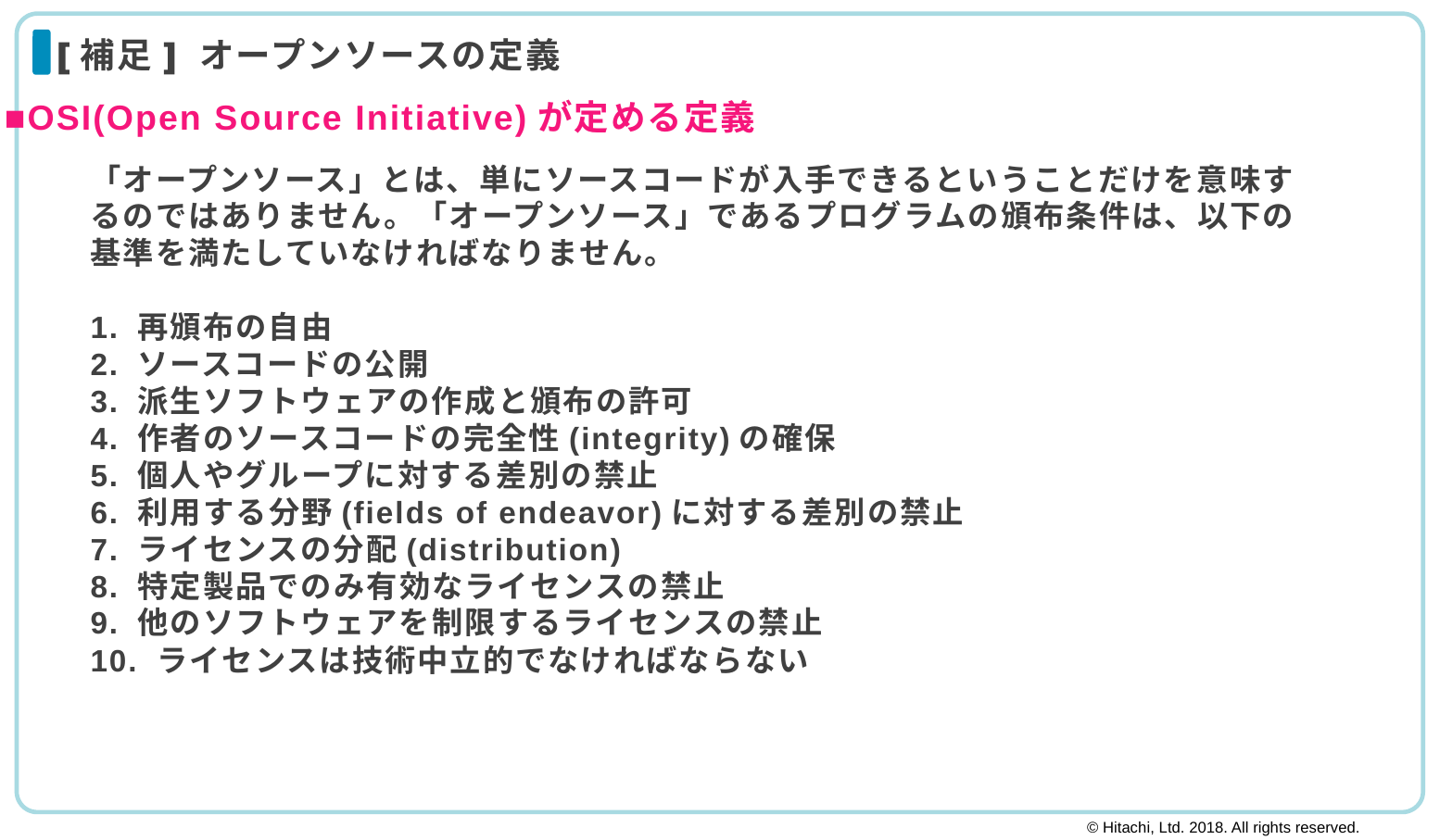

# [補足] オープンソースの定義
■OSI(Open Source Initiative)が定める定義
「オープンソース」とは、単にソースコードが入手できるということだけを意味するのではありません。「オープンソース」であるプログラムの頒布条件は、以下の基準を満たしていなければなりません。

1. 再頒布の自由
2. ソースコードの公開
3. 派生ソフトウェアの作成と頒布の許可
4. 作者のソースコードの完全性(integrity)の確保
5. 個人やグループに対する差別の禁止
6. 利用する分野(fields of endeavor)に対する差別の禁止
7. ライセンスの分配(distribution)
8. 特定製品でのみ有効なライセンスの禁止
9. 他のソフトウェアを制限するライセンスの禁止
10. ライセンスは技術中立的でなければならない
1-1（3ページ）に
リンク